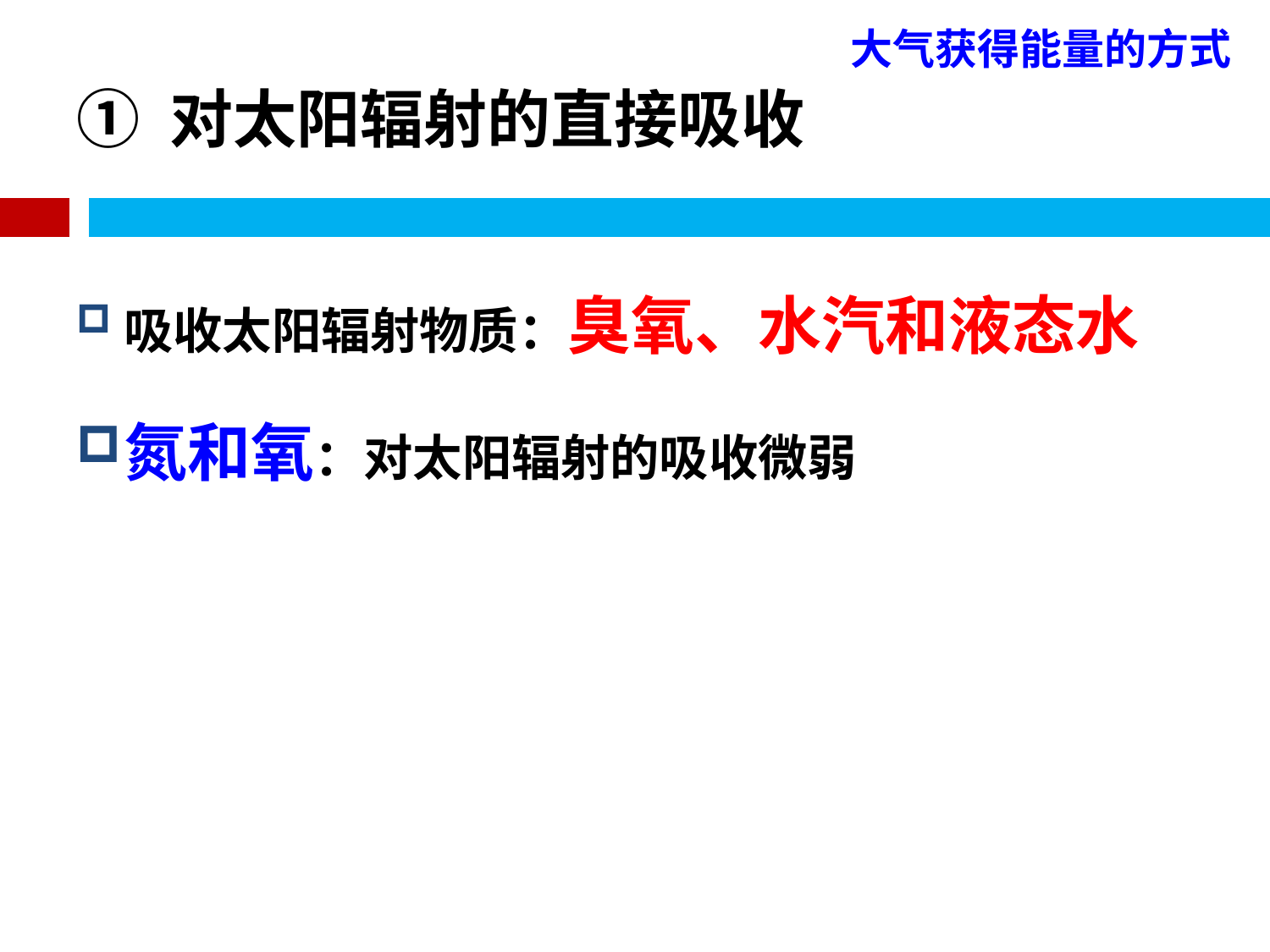

大气获得能量的方式
# ① 对太阳辐射的直接吸收
吸收太阳辐射物质：臭氧、水汽和液态水
氮和氧：对太阳辐射的吸收微弱